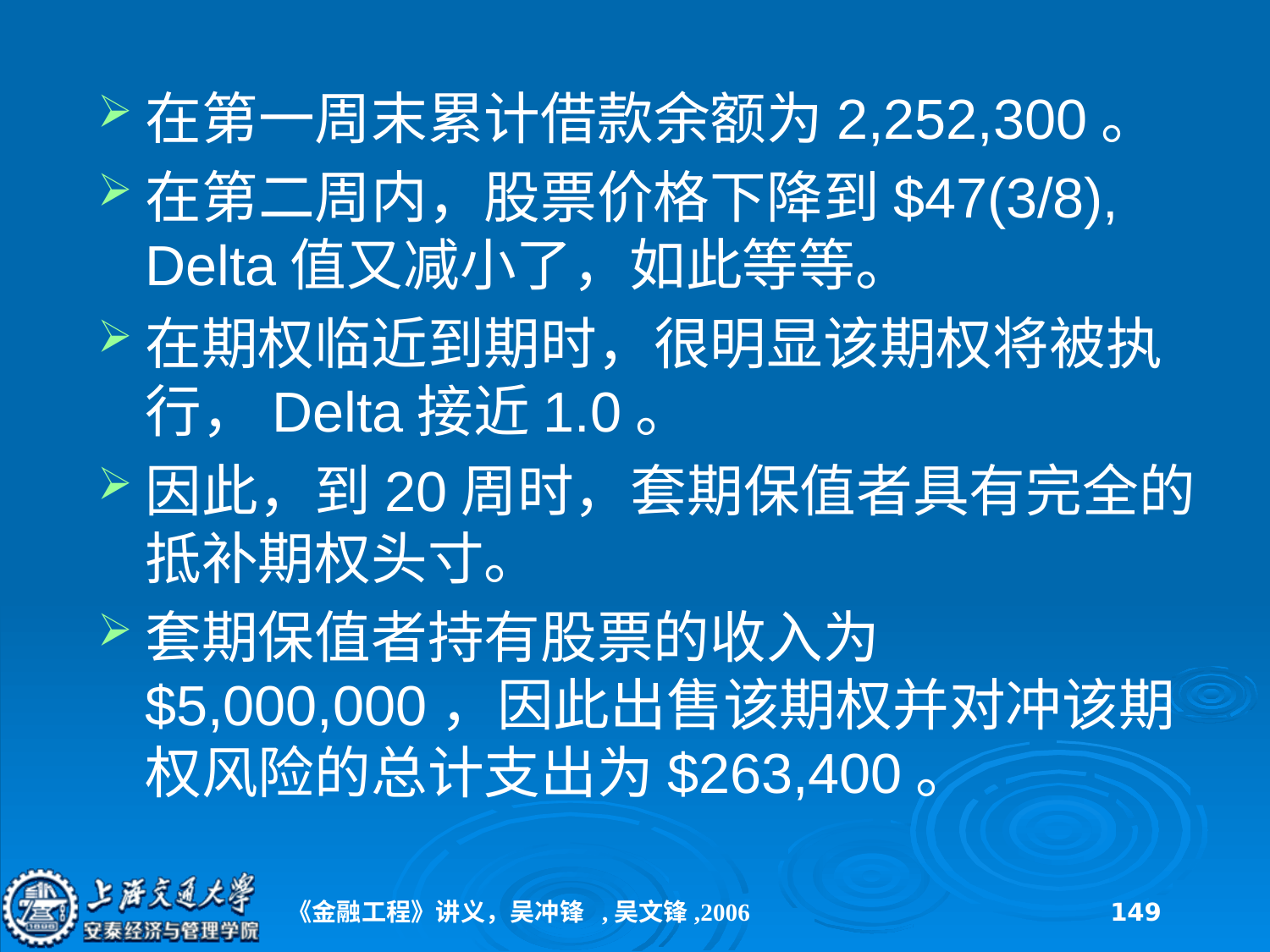

在第一周末累计借款余额为2,252,300。
在第二周内，股票价格下降到$47(3/8), Delta值又减小了，如此等等。
在期权临近到期时，很明显该期权将被执行，Delta接近1.0。
因此，到20周时，套期保值者具有完全的抵补期权头寸。
套期保值者持有股票的收入为$5,000,000，因此出售该期权并对冲该期权风险的总计支出为$263,400。